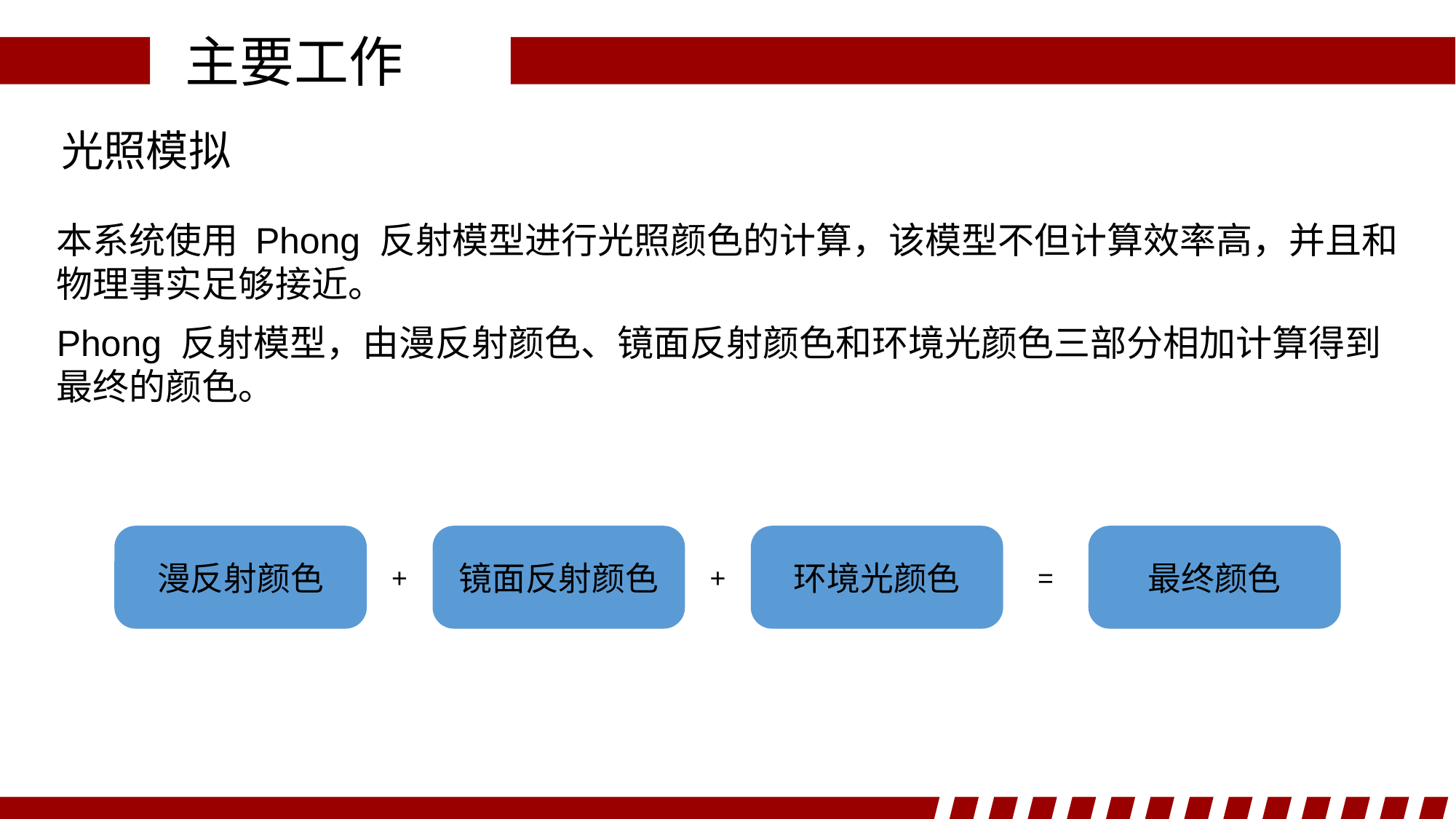

主要工作

光照模拟
本系统使用 Phong 反射模型进行光照颜色的计算，该模型不但计算效率高，并且和物理事实足够接近。
Phong 反射模型，由漫反射颜色、镜面反射颜色和环境光颜色三部分相加计算得到最终的颜色。

漫反射颜色
镜面反射颜色
环境光颜色
最终颜色
+
+
=